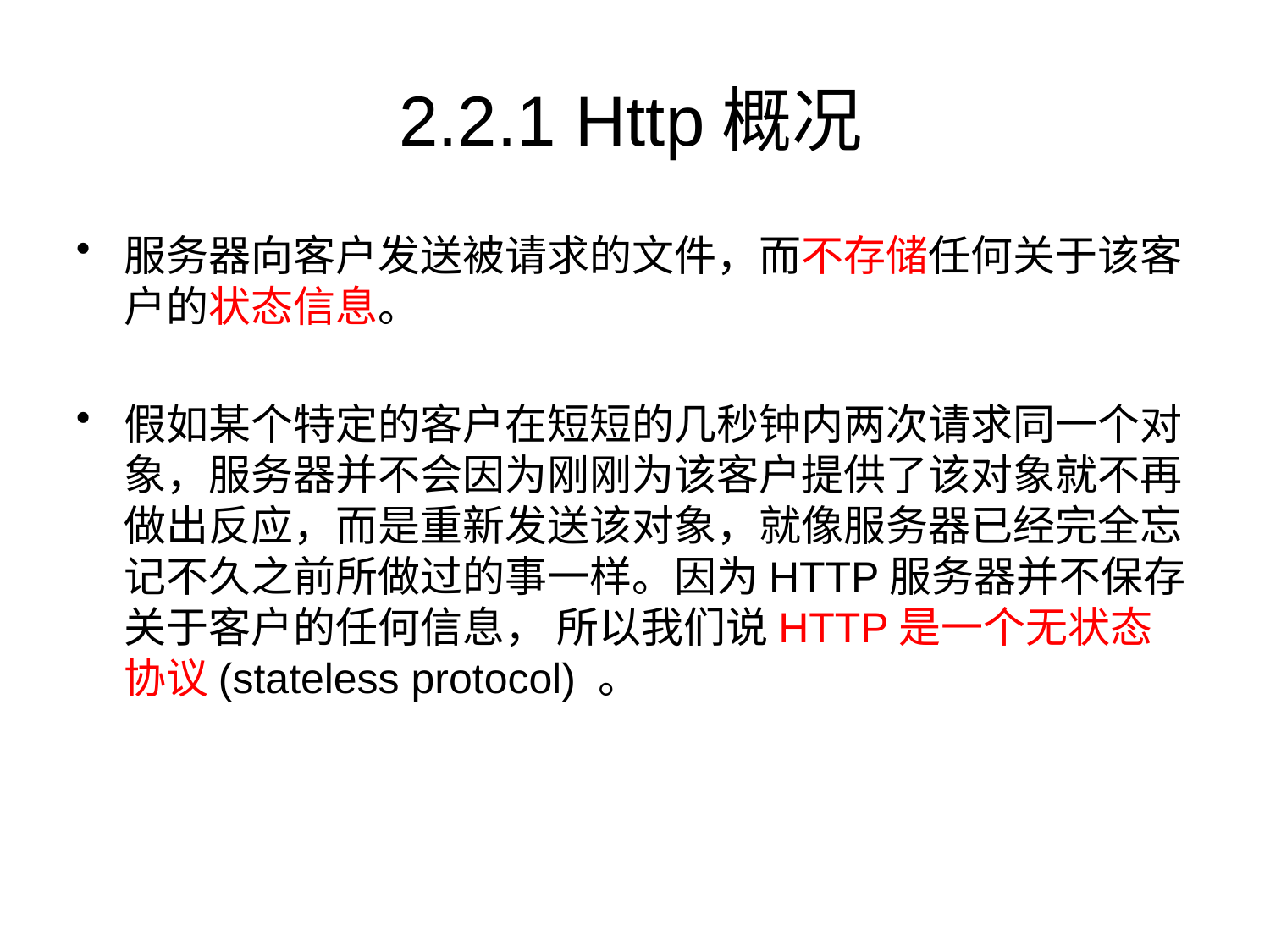

# 2.2.1 Http概况
服务器向客户发送被请求的文件，而不存储任何关于该客户的状态信息。

假如某个特定的客户在短短的几秒钟内两次请求同一个对象，服务器并不会因为刚刚为该客户提供了该对象就不再做出反应，而是重新发送该对象，就像服务器已经完全忘记不久之前所做过的事一样。因为HTTP服务器并不保存关于客户的任何信息， 所以我们说HTTP是一个无状态协议(stateless protocol) 。